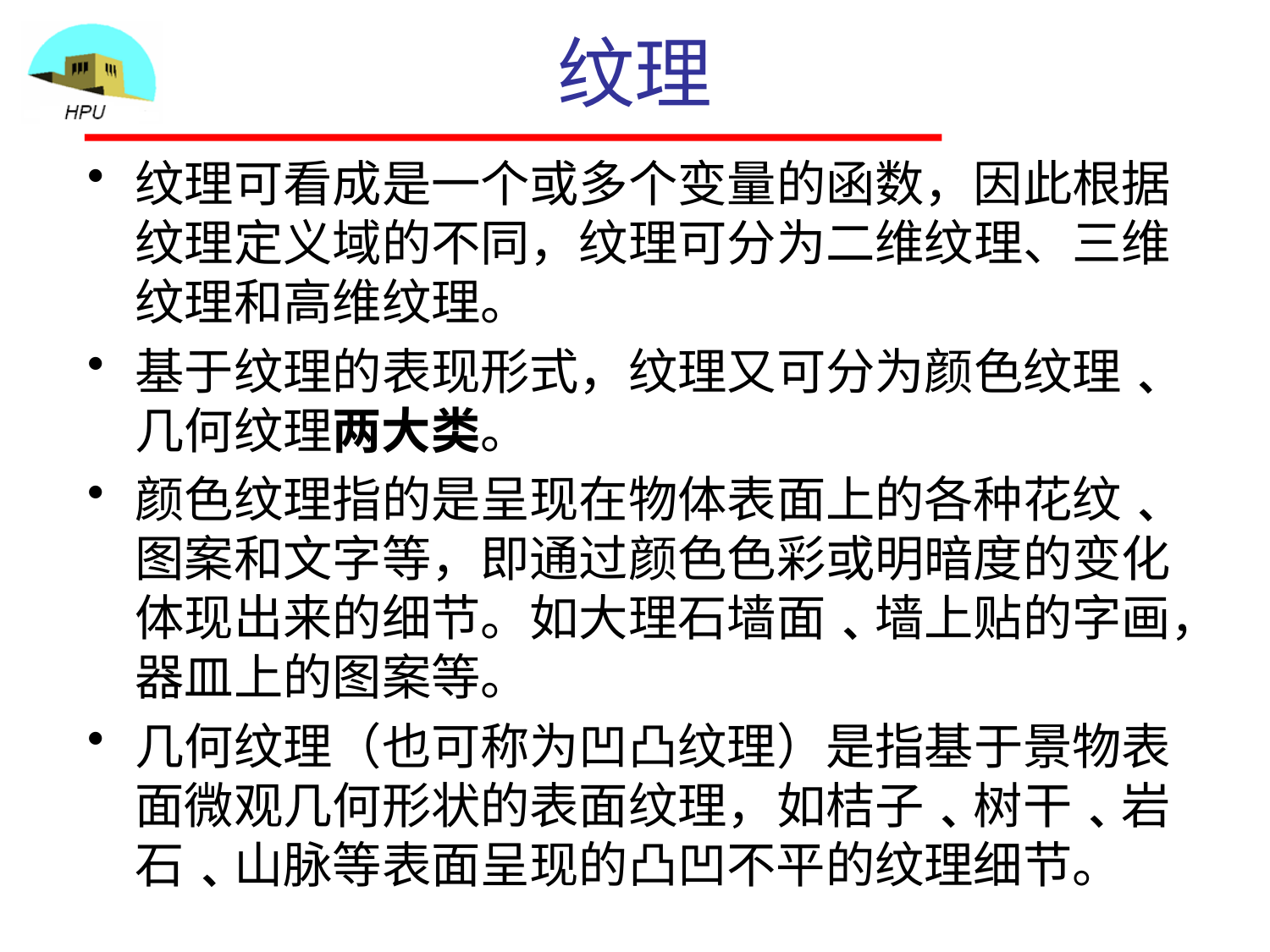

# 纹理
纹理可看成是一个或多个变量的函数，因此根据纹理定义域的不同，纹理可分为二维纹理、三维纹理和高维纹理。
基于纹理的表现形式，纹理又可分为颜色纹理﹑几何纹理两大类。
颜色纹理指的是呈现在物体表面上的各种花纹﹑图案和文字等，即通过颜色色彩或明暗度的变化体现出来的细节。如大理石墙面﹑墙上贴的字画，器皿上的图案等。
几何纹理（也可称为凹凸纹理）是指基于景物表面微观几何形状的表面纹理，如桔子﹑树干﹑岩石﹑山脉等表面呈现的凸凹不平的纹理细节。